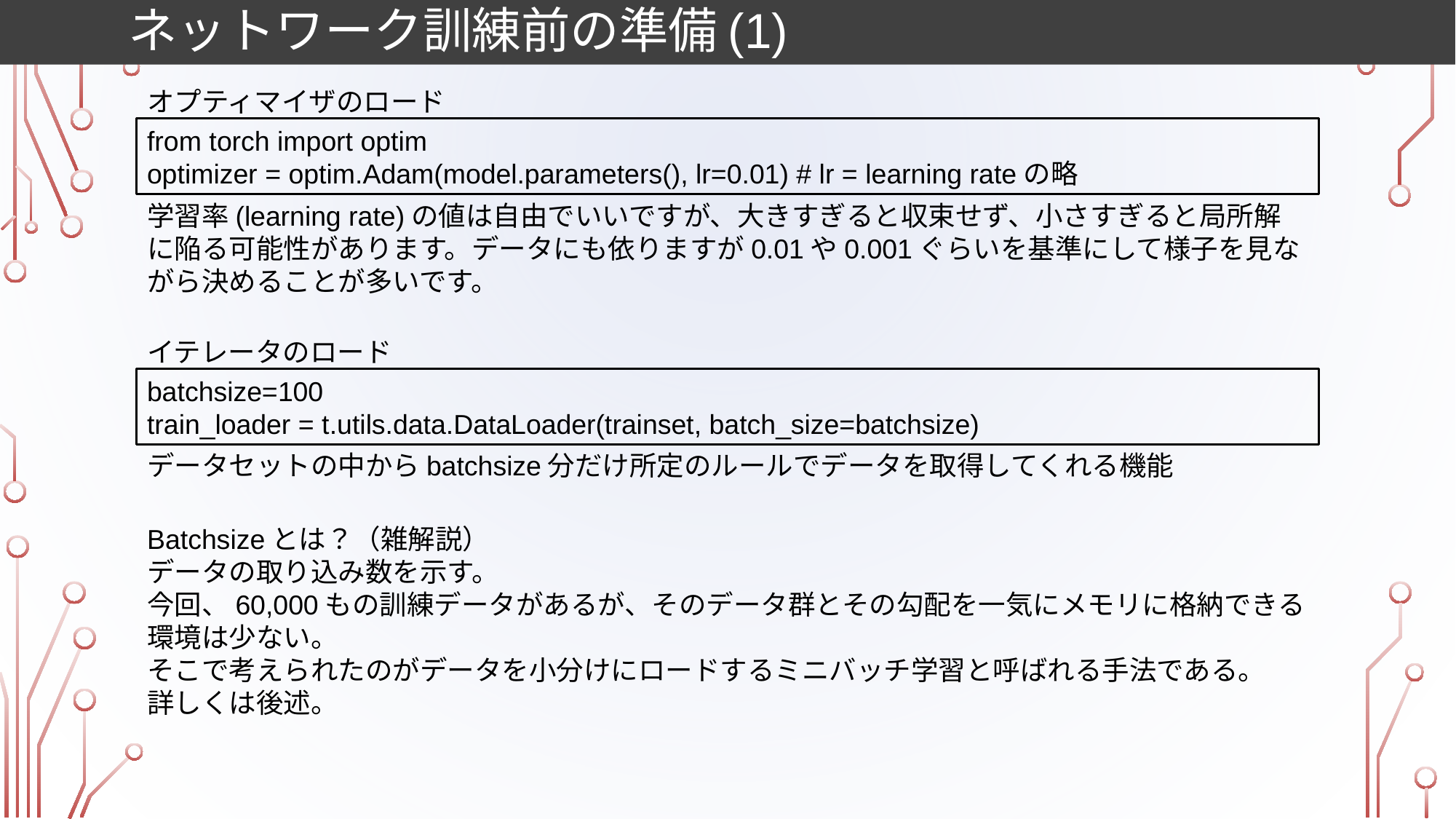

# ネットワーク訓練前の準備(1)
オプティマイザのロード
from torch import optim
optimizer = optim.Adam(model.parameters(), lr=0.01) # lr = learning rateの略
学習率(learning rate)の値は自由でいいですが、大きすぎると収束せず、小さすぎると局所解に陥る可能性があります。データにも依りますが0.01や0.001ぐらいを基準にして様子を見ながら決めることが多いです。
イテレータのロード
batchsize=100
train_loader = t.utils.data.DataLoader(trainset, batch_size=batchsize)
データセットの中からbatchsize分だけ所定のルールでデータを取得してくれる機能
Batchsizeとは？（雑解説）
データの取り込み数を示す。
今回、60,000もの訓練データがあるが、そのデータ群とその勾配を一気にメモリに格納できる環境は少ない。
そこで考えられたのがデータを小分けにロードするミニバッチ学習と呼ばれる手法である。
詳しくは後述。